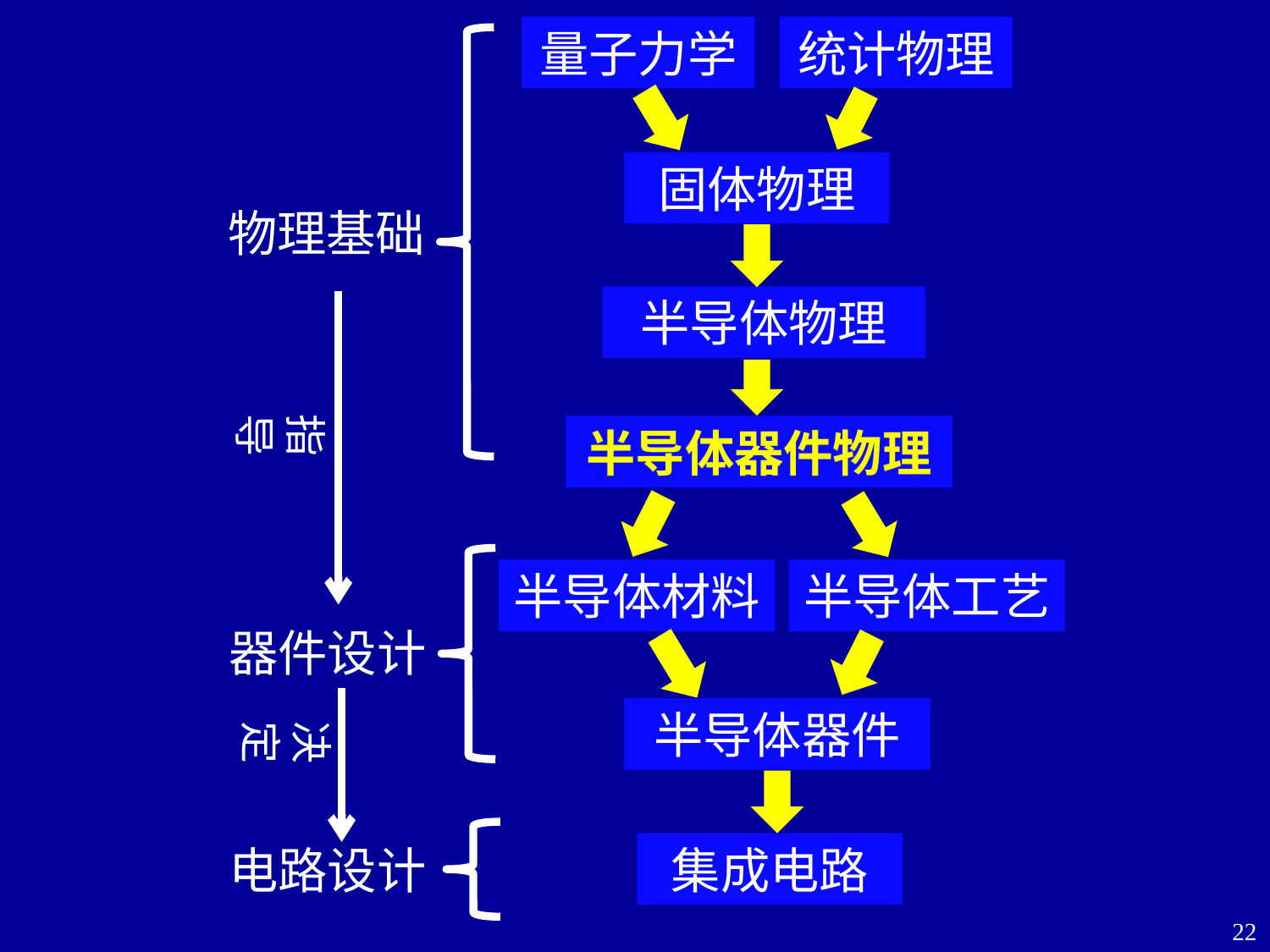

量子力学
统计物理

固体物理
物理基础

半导体物理

指导
半导体器件物理

半导体材料
半导体工艺
器件设计

半导体器件
决定

集成电路
电路设计
22